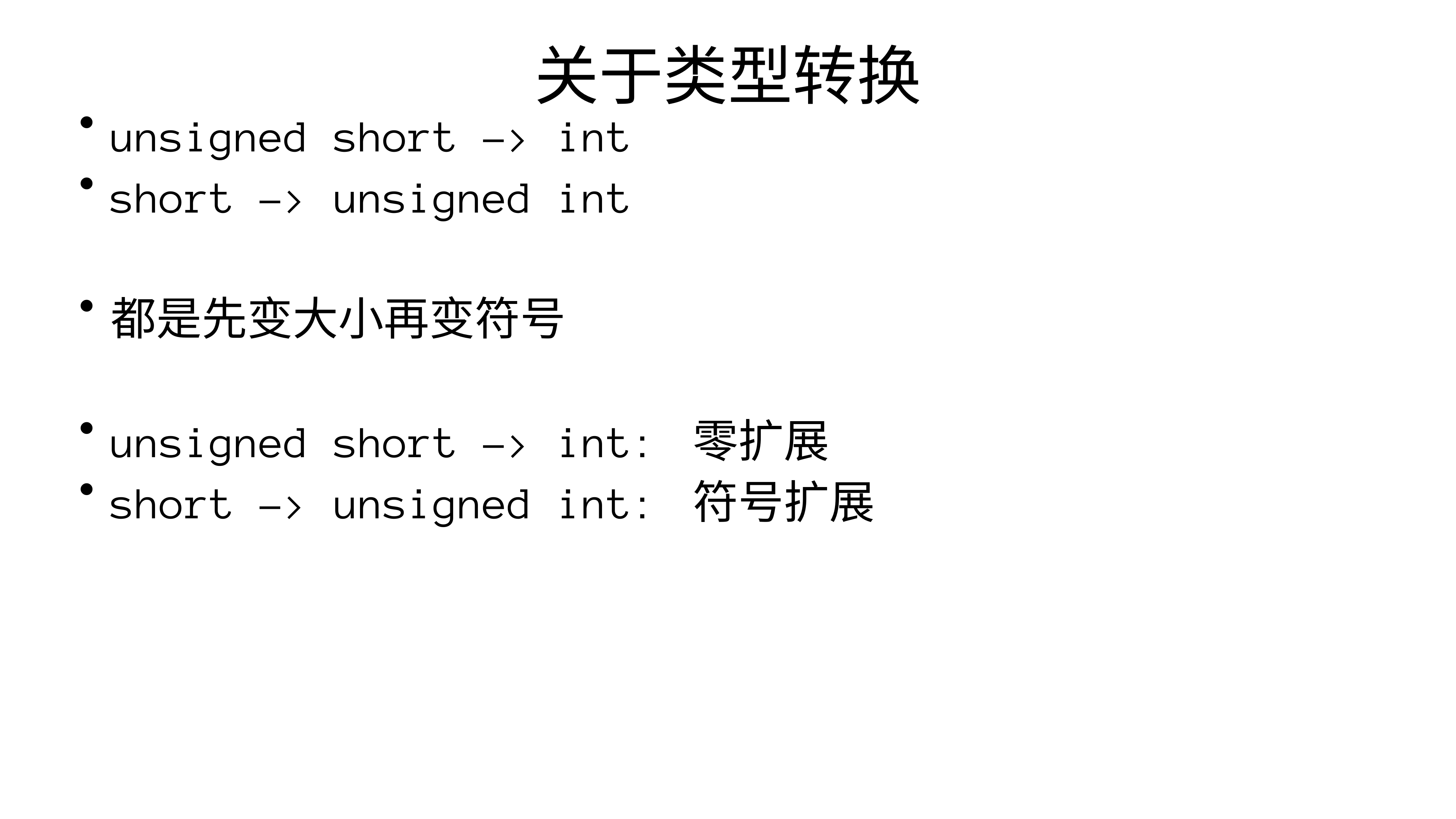

关于类型转换
unsigned short -> int
short -> unsigned int

都是先变大小再变符号

unsigned short -> int: 零扩展
short -> unsigned int: 符号扩展